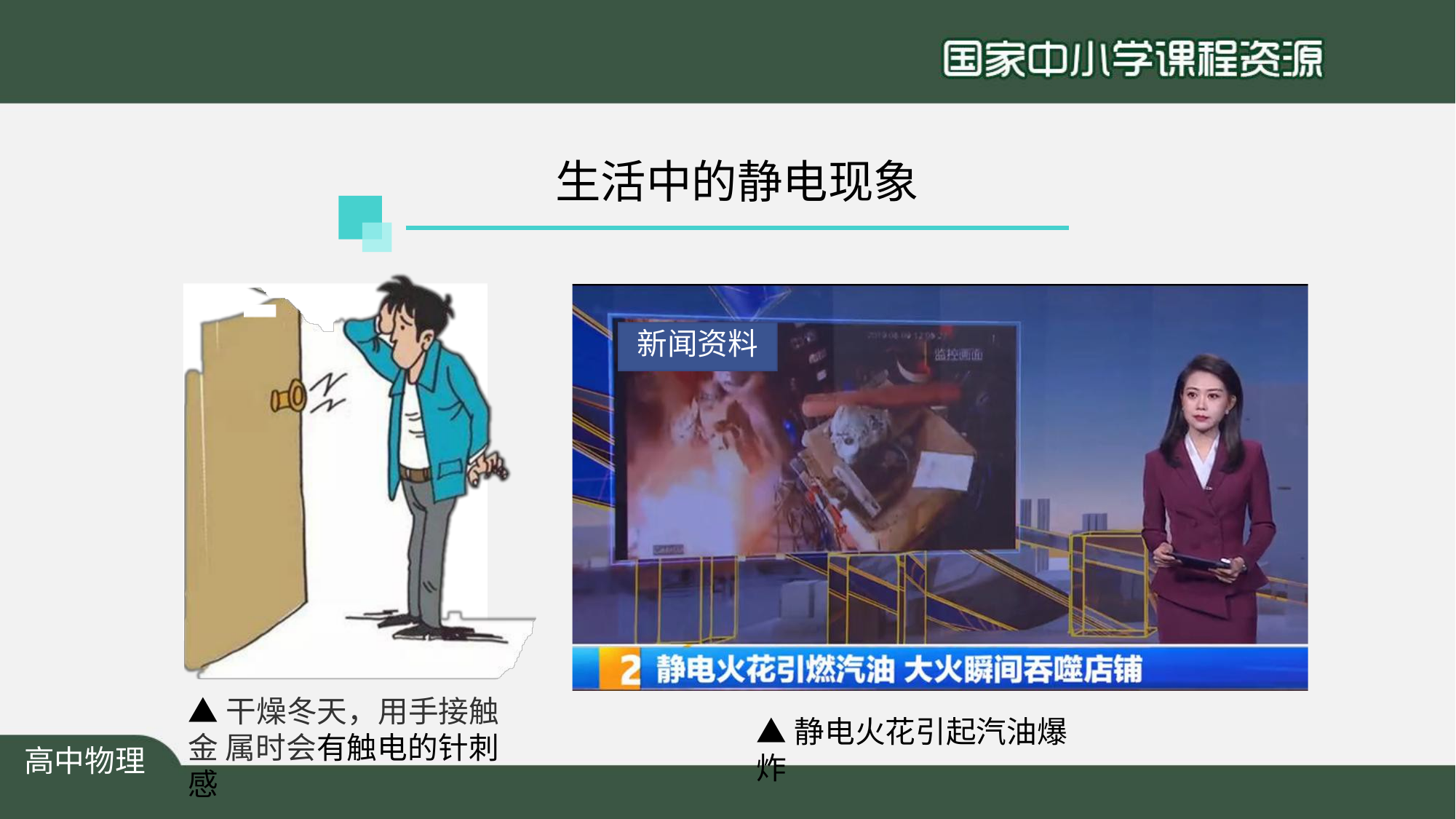

# 生活中的静电现象

新闻资料
▲干燥冬天，用手接触金 属时会有触电的针刺感
▲静电火花引起汽油爆炸
高中物理